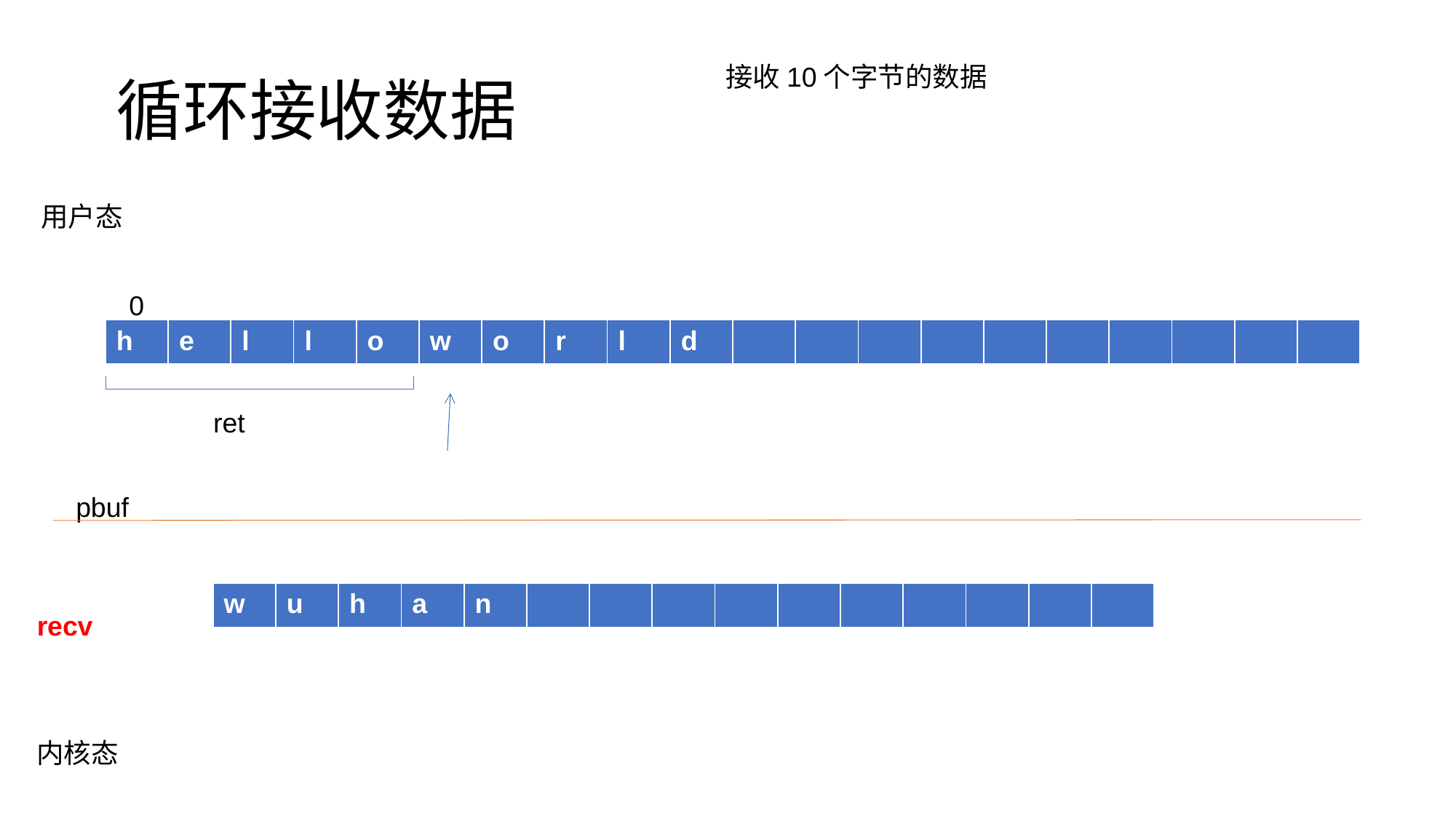

# 循环接收数据
接收10个字节的数据
用户态

0
| h | e | l | l | o | w | o | r | l | d |  |  |  |  |  |  |  |  |  |  |
| --- | --- | --- | --- | --- | --- | --- | --- | --- | --- | --- | --- | --- | --- | --- | --- | --- | --- | --- | --- |
ret
pbuf
| w | u | h | a | n |  |  |  |  |  |  |  |  |  |  |
| --- | --- | --- | --- | --- | --- | --- | --- | --- | --- | --- | --- | --- | --- | --- |
recv
 内核态